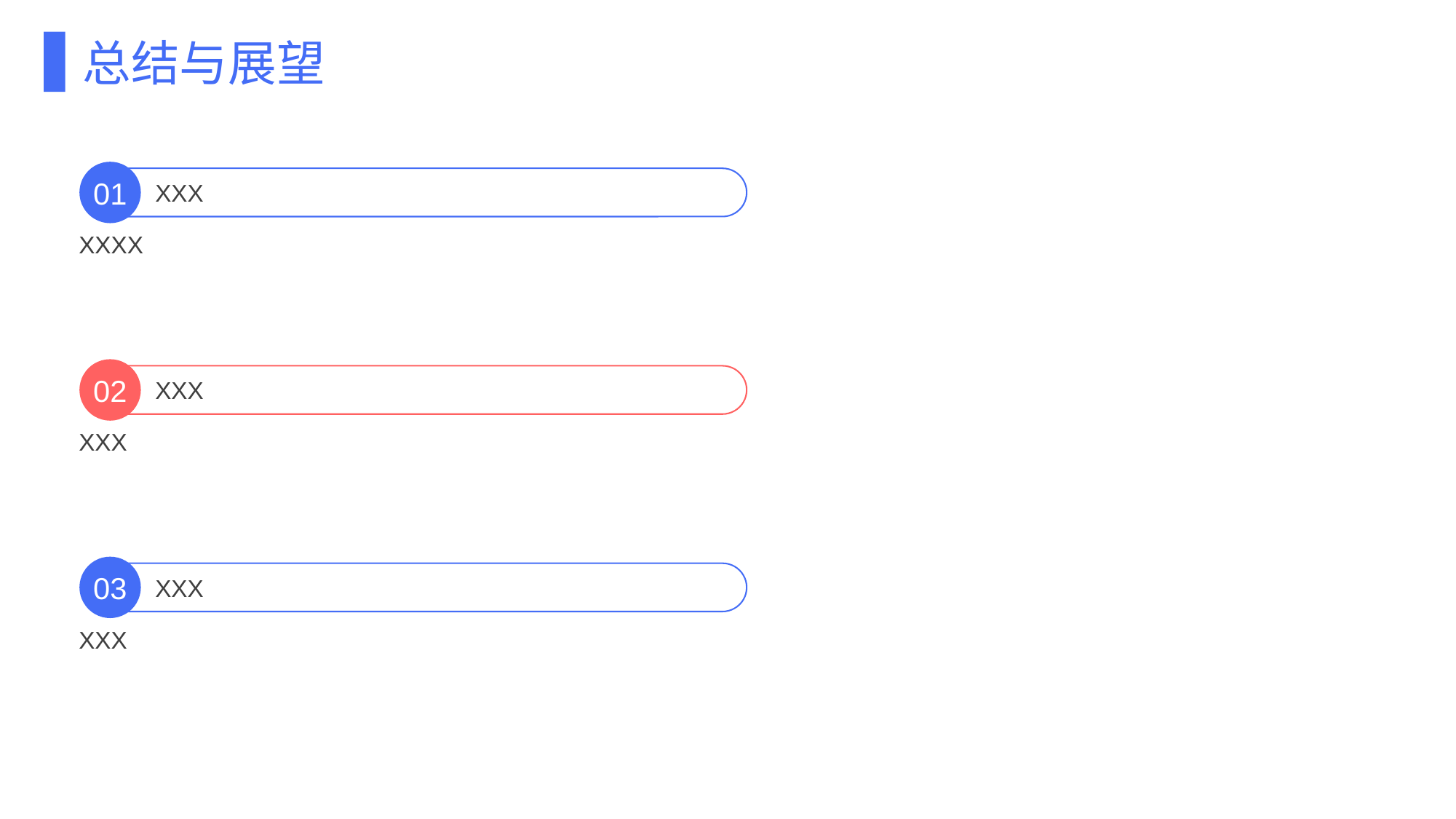

总结与展望

01
XXX
XXXX

02
XXX
XXX

03
XXX
XXX